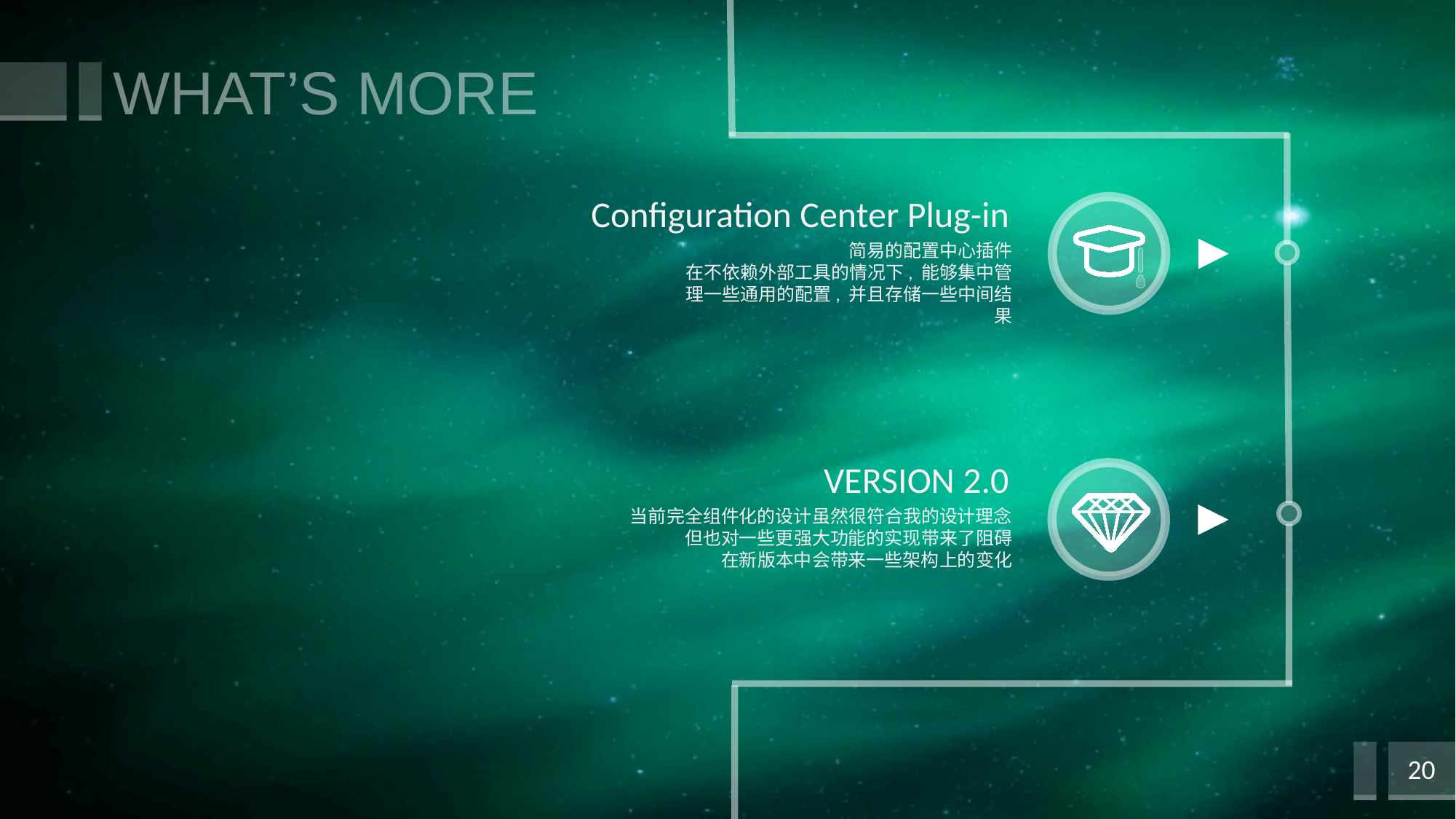

# WHAT’S MORE
Configuration Center Plug-in

简易的配置中心插件
在不依赖外部工具的情况下, 能够集中管理一些通用的配置, 并且存储一些中间结果

VERSION 2.0

当前完全组件化的设计虽然很符合我的设计理念
但也对一些更强大功能的实现带来了阻碍
在新版本中会带来一些架构上的变化